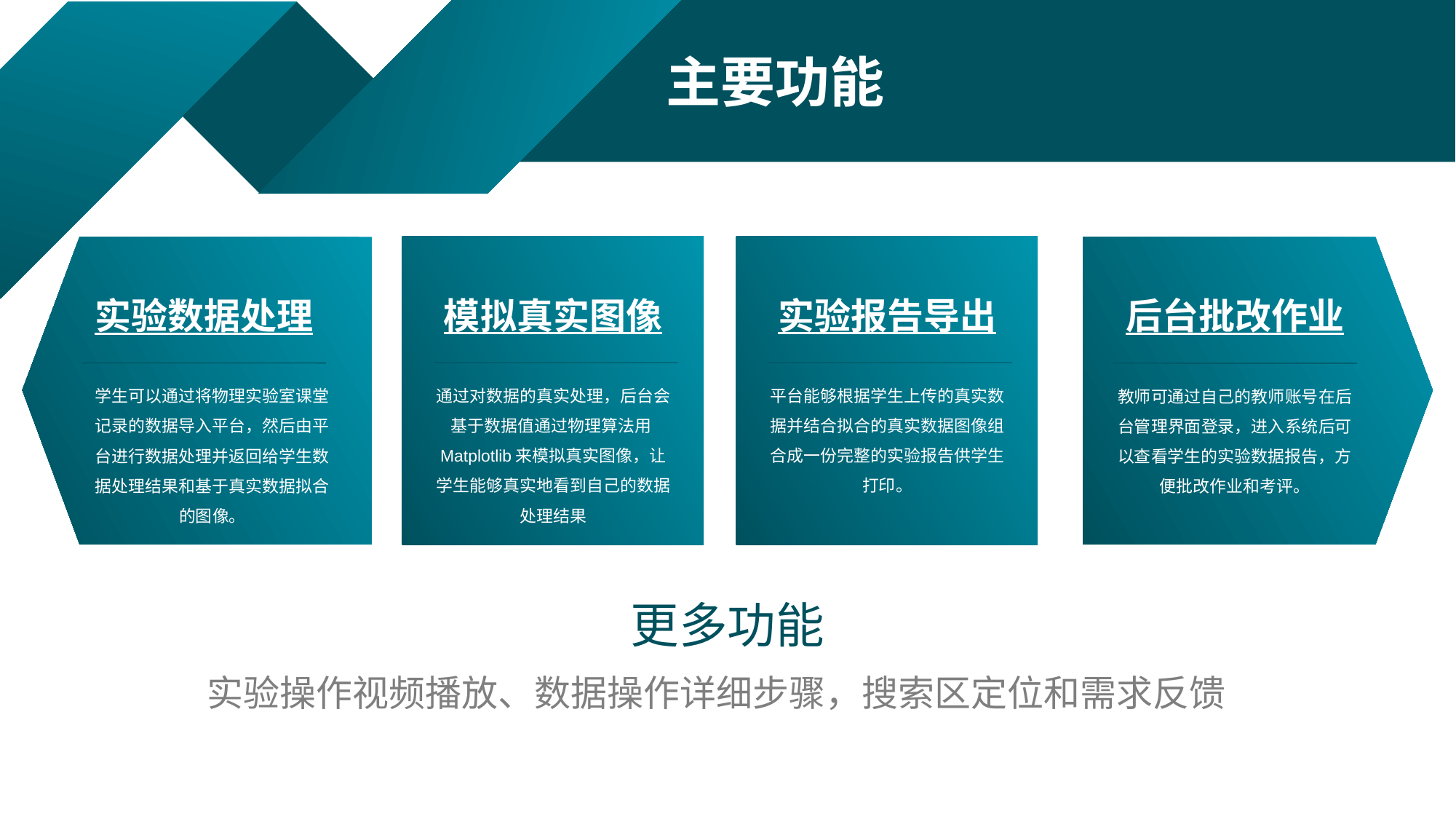

主要功能

模拟真实图像
实验报告导出
实验数据处理
后台批改作业

通过对数据的真实处理，后台会基于数据值通过物理算法用Matplotlib来模拟真实图像，让学生能够真实地看到自己的数据处理结果
平台能够根据学生上传的真实数据并结合拟合的真实数据图像组合成一份完整的实验报告供学生打印。
学生可以通过将物理实验室课堂记录的数据导入平台，然后由平台进行数据处理并返回给学生数据处理结果和基于真实数据拟合的图像。
教师可通过自己的教师账号在后台管理界面登录，进入系统后可以查看学生的实验数据报告，方便批改作业和考评。
更多功能
实验操作视频播放、数据操作详细步骤，搜索区定位和需求反馈